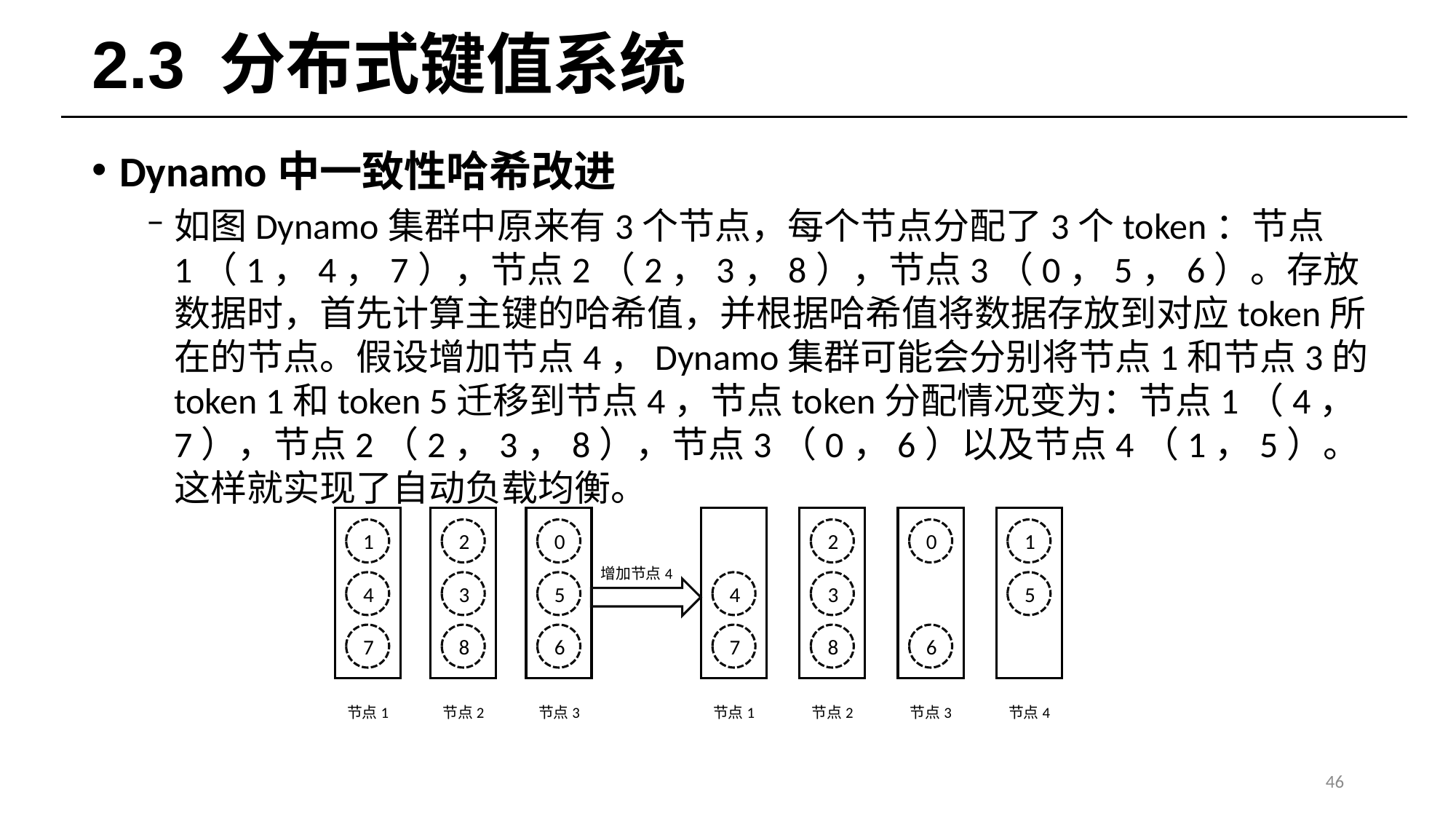

# 2.3 分布式键值系统
Dynamo中一致性哈希改进
如图Dynamo集群中原来有3个节点，每个节点分配了3个token：节点1（1，4，7），节点2（2，3，8），节点3（0，5，6）。存放数据时，首先计算主键的哈希值，并根据哈希值将数据存放到对应token所在的节点。假设增加节点4，Dynamo集群可能会分别将节点1和节点3的token 1和token 5迁移到节点4，节点token分配情况变为：节点1（4，7），节点2（2，3，8），节点3（0，6）以及节点4（1，5）。这样就实现了自动负载均衡。

1
4
7
节点1

2
3
8
节点2

0
5
6
节点3

4
7
节点1

2
3
8
节点2

0
6
节点3

1
5
节点4
增加节点4

46